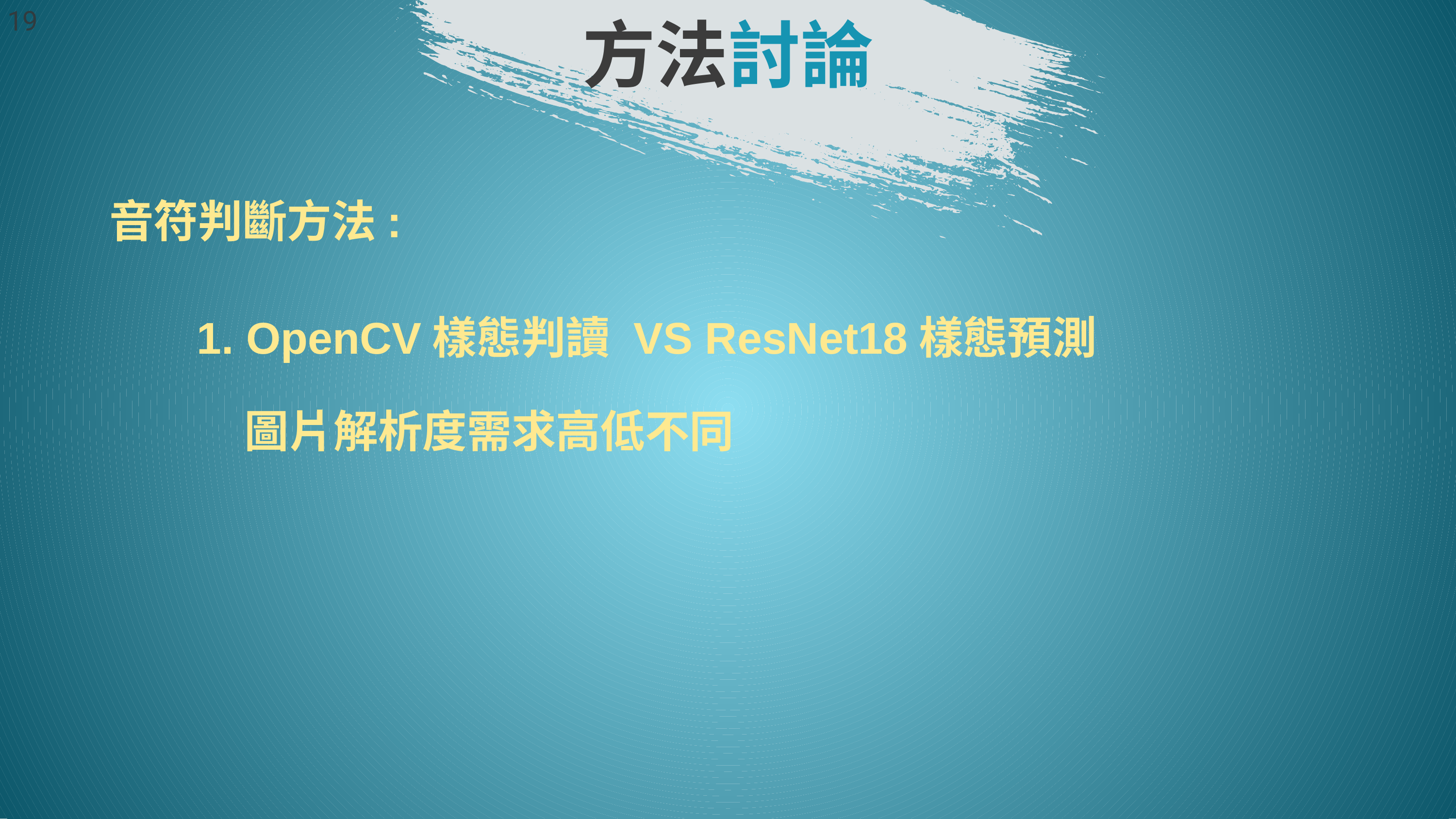

19
方法討論
音符判斷方法:
 1. OpenCV樣態判讀 VS ResNet18樣態預測
 圖片解析度需求高低不同